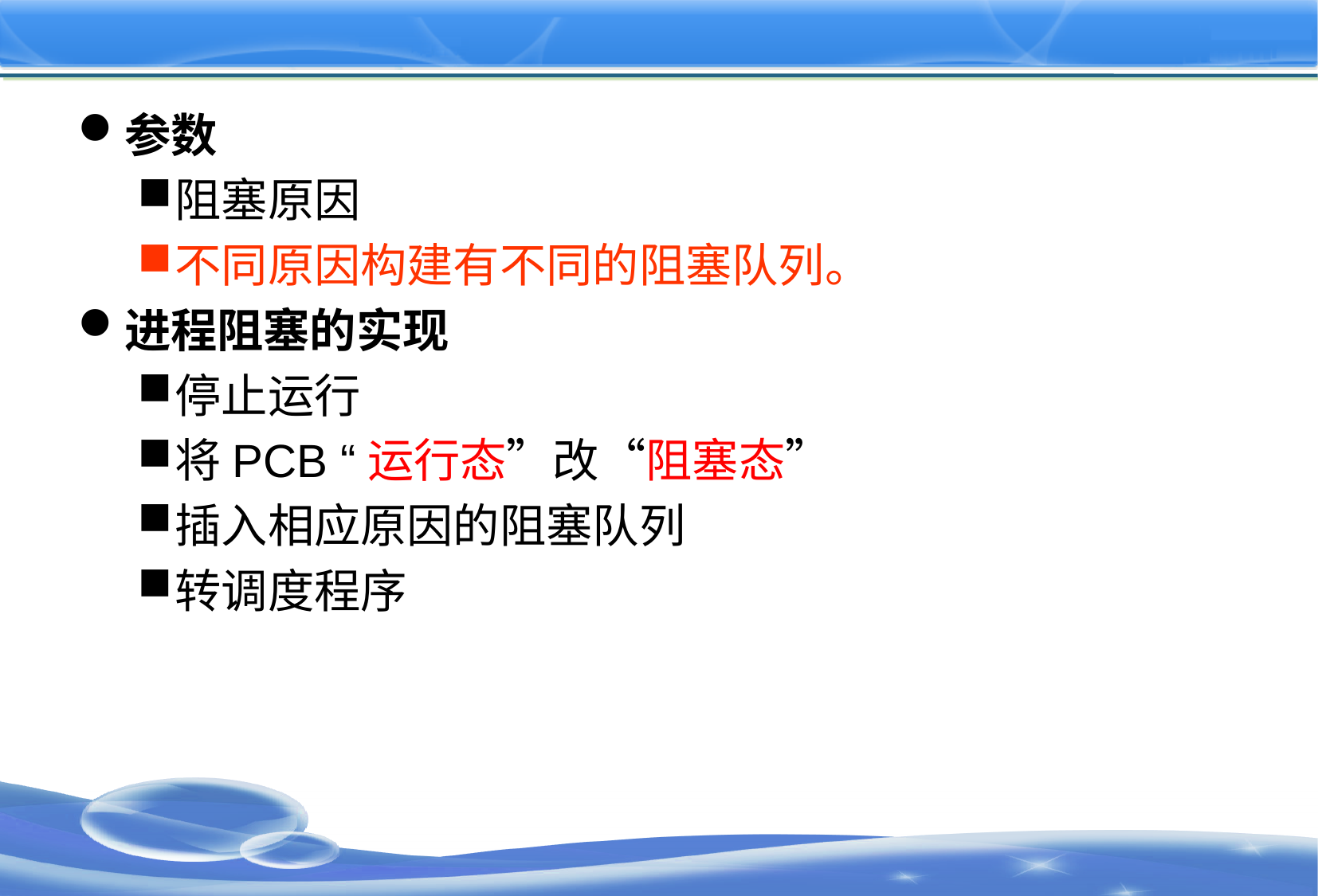

#
参数
阻塞原因
不同原因构建有不同的阻塞队列。
进程阻塞的实现
停止运行
将PCB “运行态”改“阻塞态”
插入相应原因的阻塞队列
转调度程序